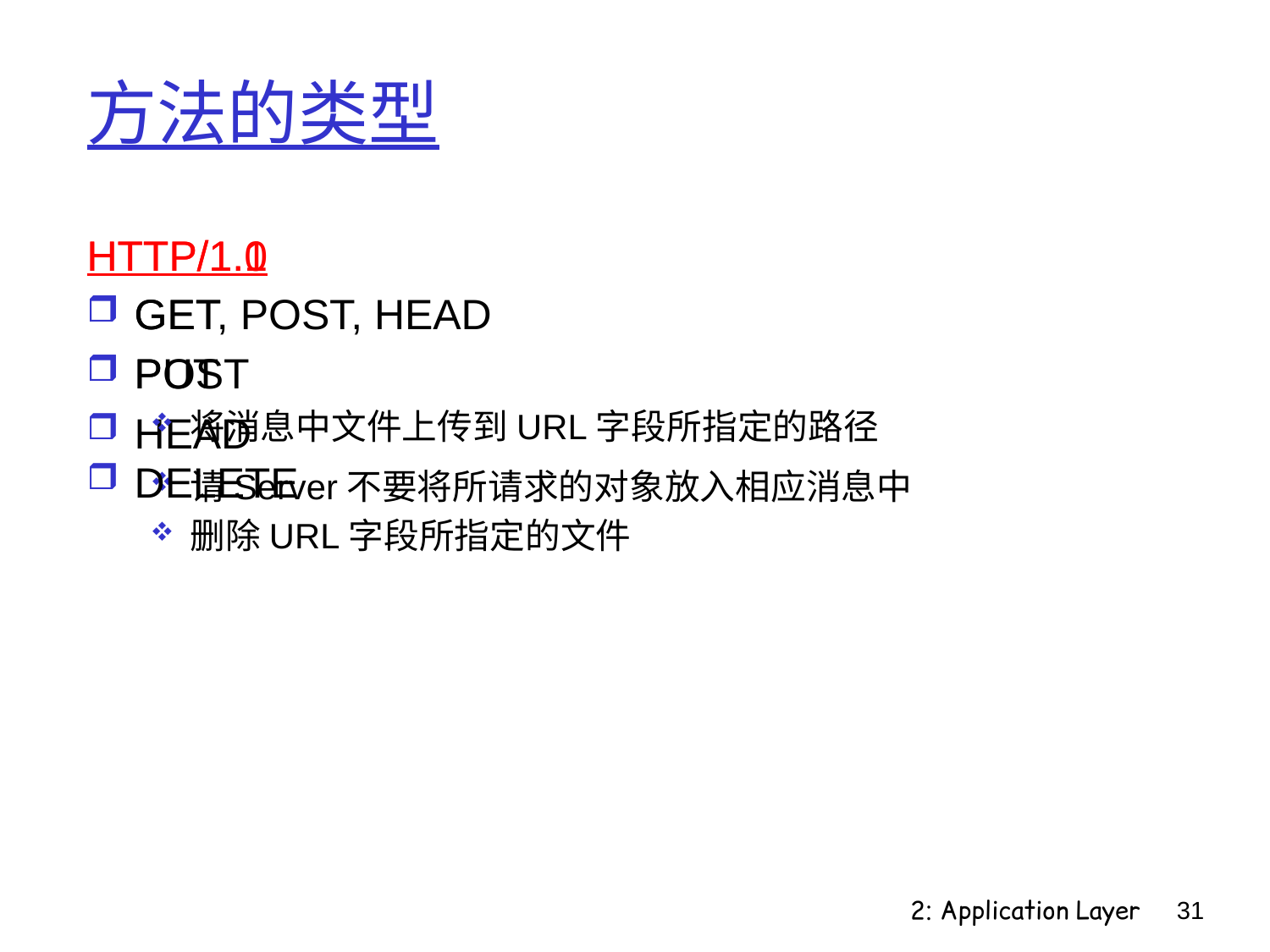

# 方法的类型
HTTP/1.0
GET
POST
HEAD
请Server不要将所请求的对象放入相应消息中
HTTP/1.1
GET, POST, HEAD
PUT
将消息中文件上传到URL字段所指定的路径
DELETE
删除URL字段所指定的文件
2: Application Layer
31